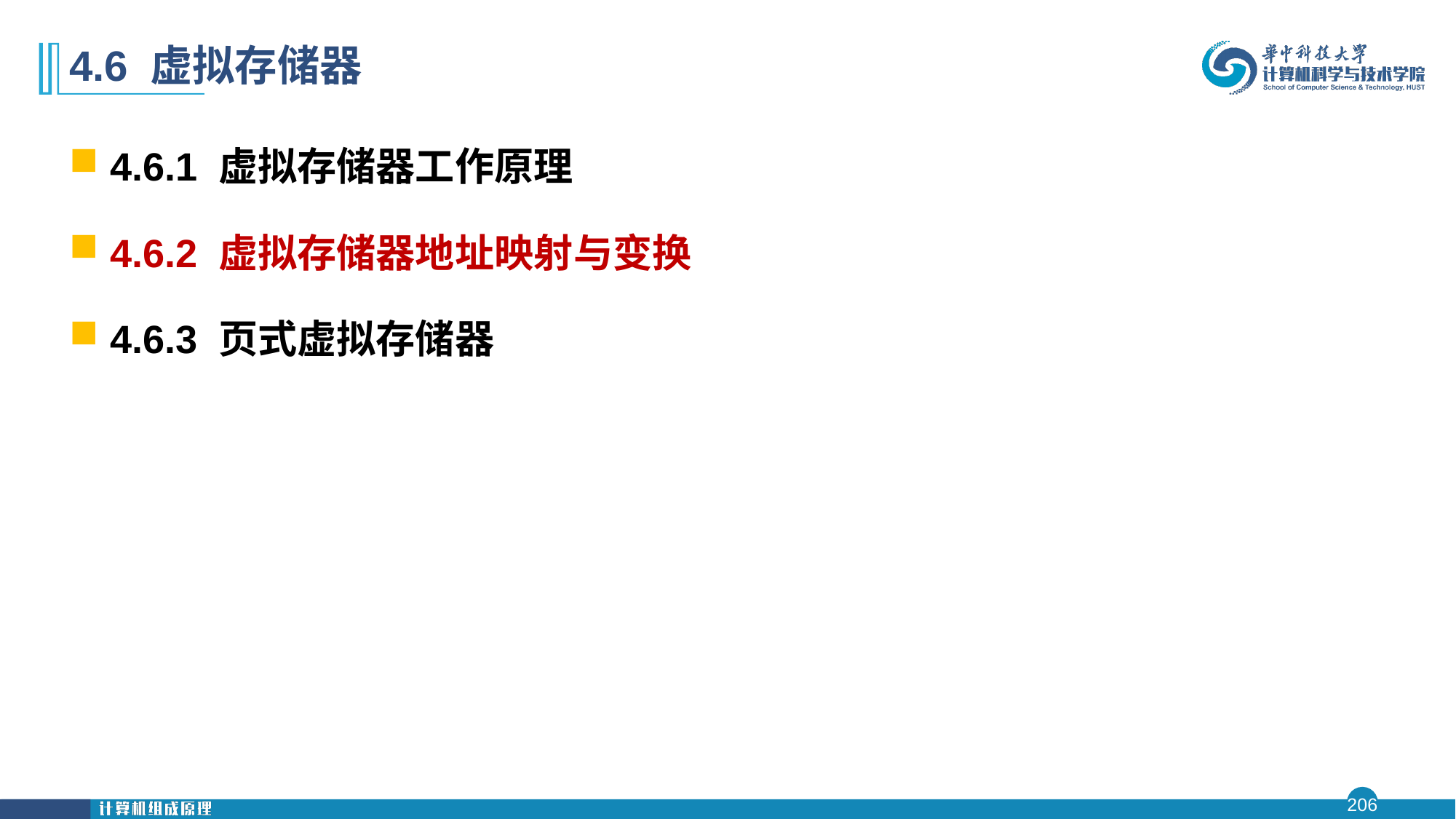

# 4.6 虚拟存储器
4.6.1 虚拟存储器工作原理
4.6.2 虚拟存储器地址映射与变换
4.6.3 页式虚拟存储器